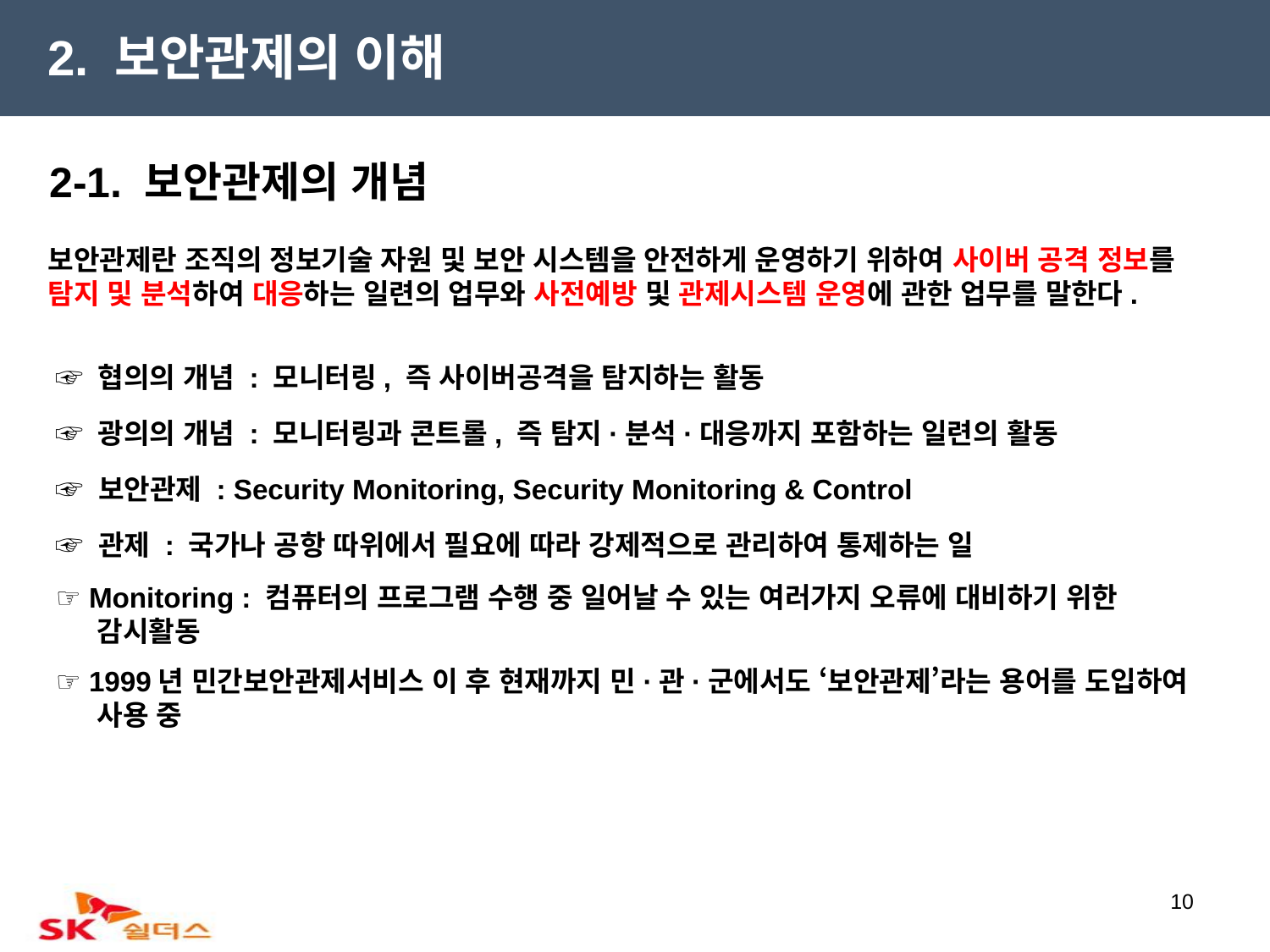

2. 보안관제의 이해
2-1. 보안관제의 개념
보안관제란 조직의 정보기술 자원 및 보안 시스템을 안전하게 운영하기 위하여 사이버 공격 정보를 탐지 및 분석하여 대응하는 일련의 업무와 사전예방 및 관제시스템 운영에 관한 업무를 말한다.
 ☞ 협의의 개념 : 모니터링, 즉 사이버공격을 탐지하는 활동
 ☞ 광의의 개념 : 모니터링과 콘트롤, 즉 탐지·분석·대응까지 포함하는 일련의 활동
 ☞ 보안관제 : Security Monitoring, Security Monitoring & Control
 ☞ 관제 : 국가나 공항 따위에서 필요에 따라 강제적으로 관리하여 통제하는 일
 ☞ Monitoring : 컴퓨터의 프로그램 수행 중 일어날 수 있는 여러가지 오류에 대비하기 위한 감시활동
 ☞ 1999년 민간보안관제서비스 이 후 현재까지 민·관·군에서도 ‘보안관제’라는 용어를 도입하여 사용 중
10